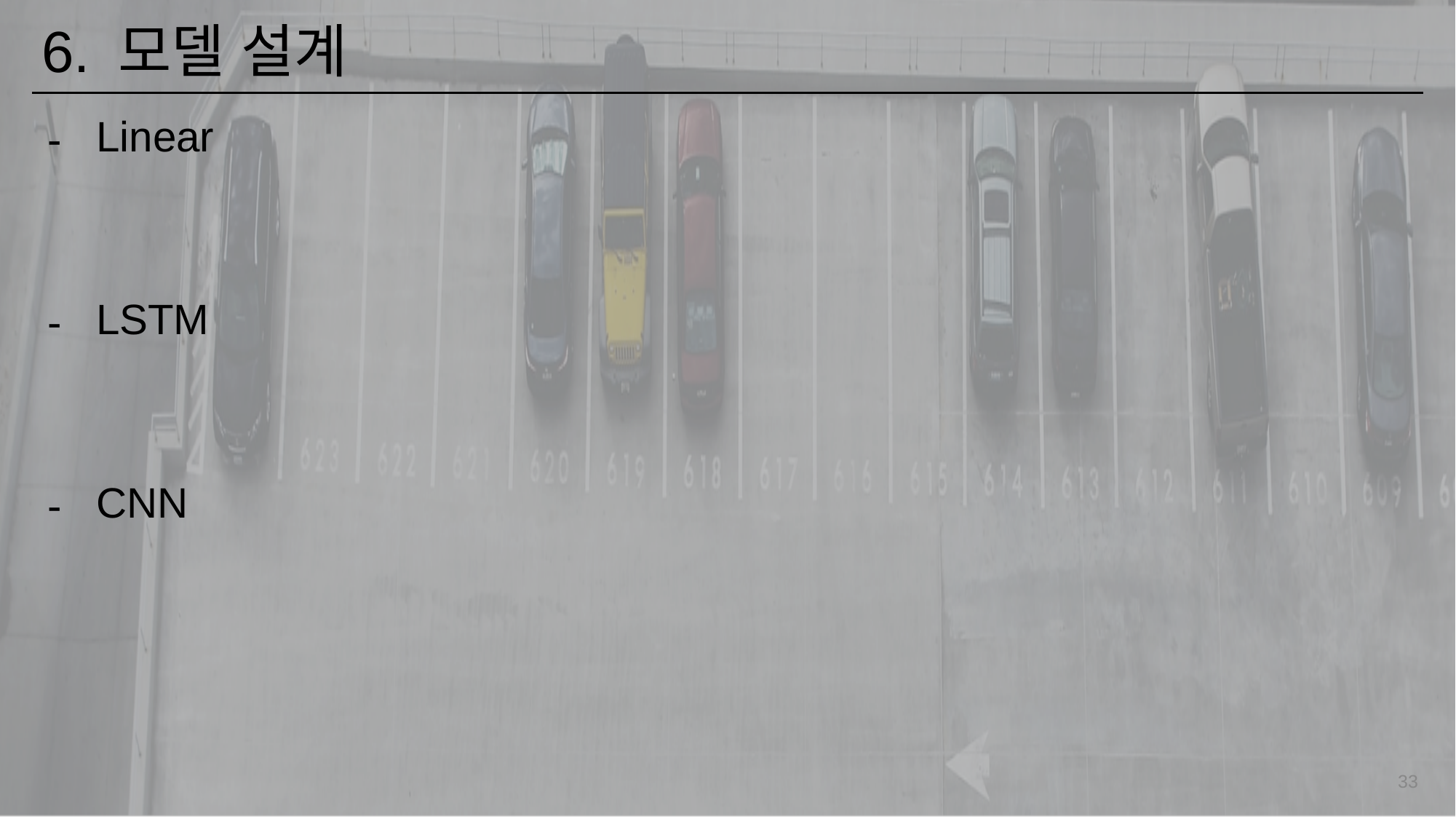

# 6. 모델 설계
Linear

LSTM

CNN

33